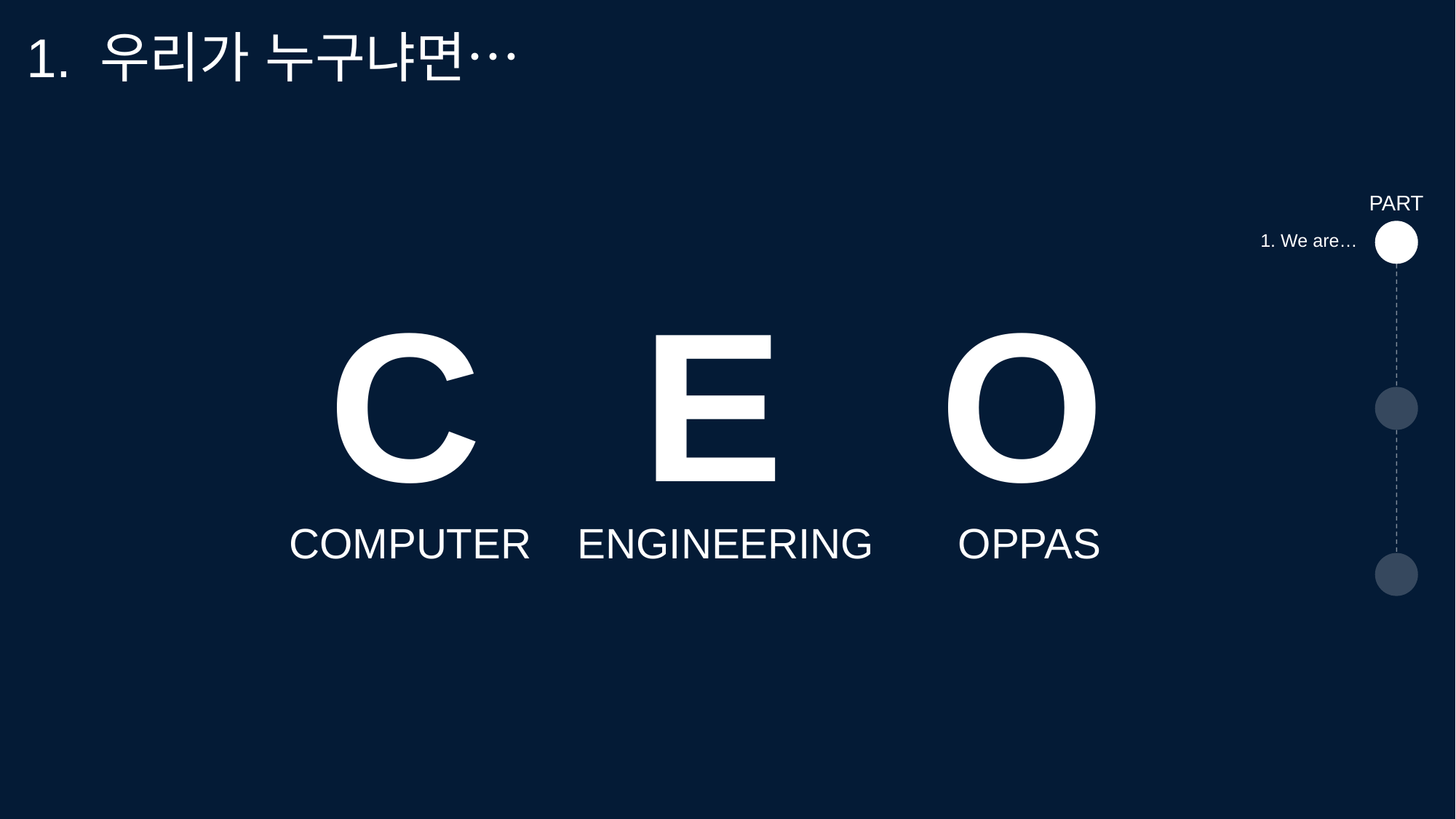

1. 우리가 누구냐면…
PART

1. We are…
C
E
O

COMPUTER
ENGINEERING
OPPAS